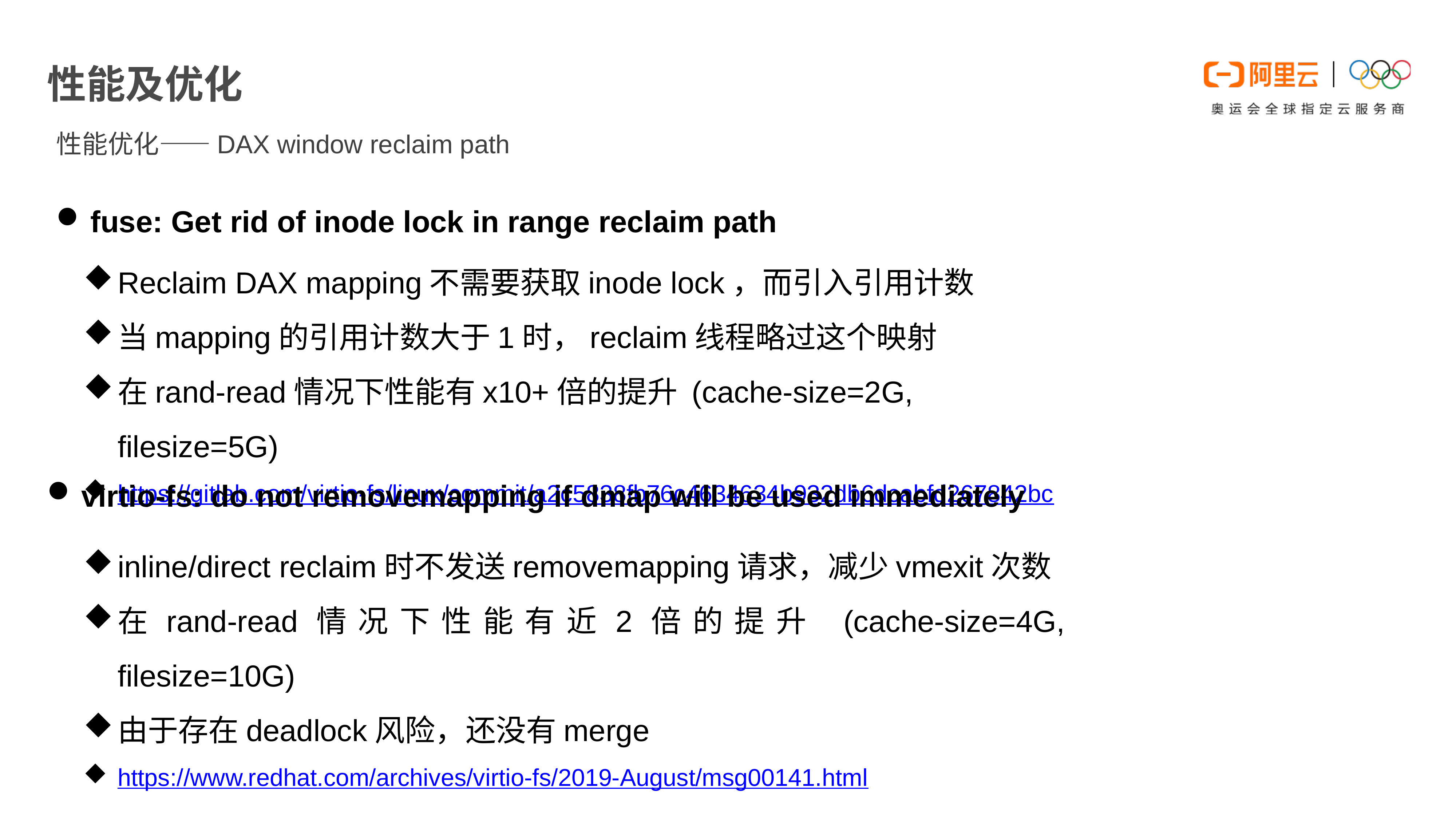

E6636BC20180234D78A0072836F0BE4032B9B20618C77B20ACD9893BB1CD2BF3BB4EBA383163DB0822392D083846F9EBD01921FA41D04B311BBFC23A726E14DA24F845AD882DB4C704DD2E676E4241E2AD90EF1A735F7031088E519713566C08DD962D920E3
# 性能及优化

性能优化——DAX window reclaim path
fuse: Get rid of inode lock in range reclaim path
Reclaim DAX mapping不需要获取inode lock，而引入引用计数
当mapping的引用计数大于1时，reclaim线程略过这个映射
在rand-read情况下性能有x10+倍的提升 (cache-size=2G, filesize=5G)
https://gitlab.com/virtio-fs/linux/commit/a2c5838fb76c4634634b932db6dcabfd267842bc
virtio-fs: do not removemapping if dmap will be used immediately
inline/direct reclaim时不发送removemapping请求，减少vmexit次数
在rand-read情况下性能有近2倍的提升 (cache-size=4G, filesize=10G)
由于存在deadlock风险，还没有merge
https://www.redhat.com/archives/virtio-fs/2019-August/msg00141.html